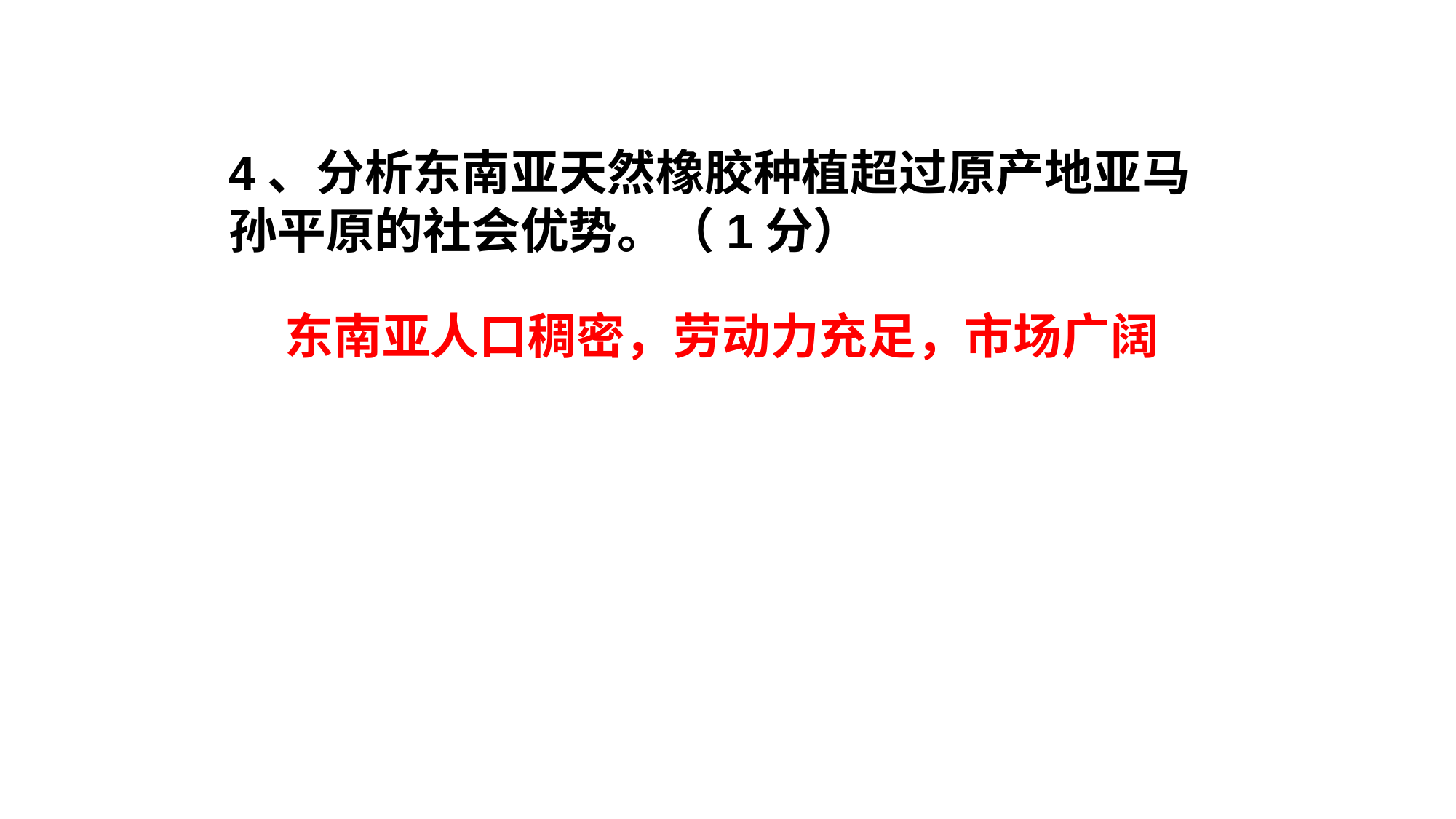

4、分析东南亚天然橡胶种植超过原产地亚马孙平原的社会优势。（1分）
东南亚人口稠密，劳动力充足，市场广阔